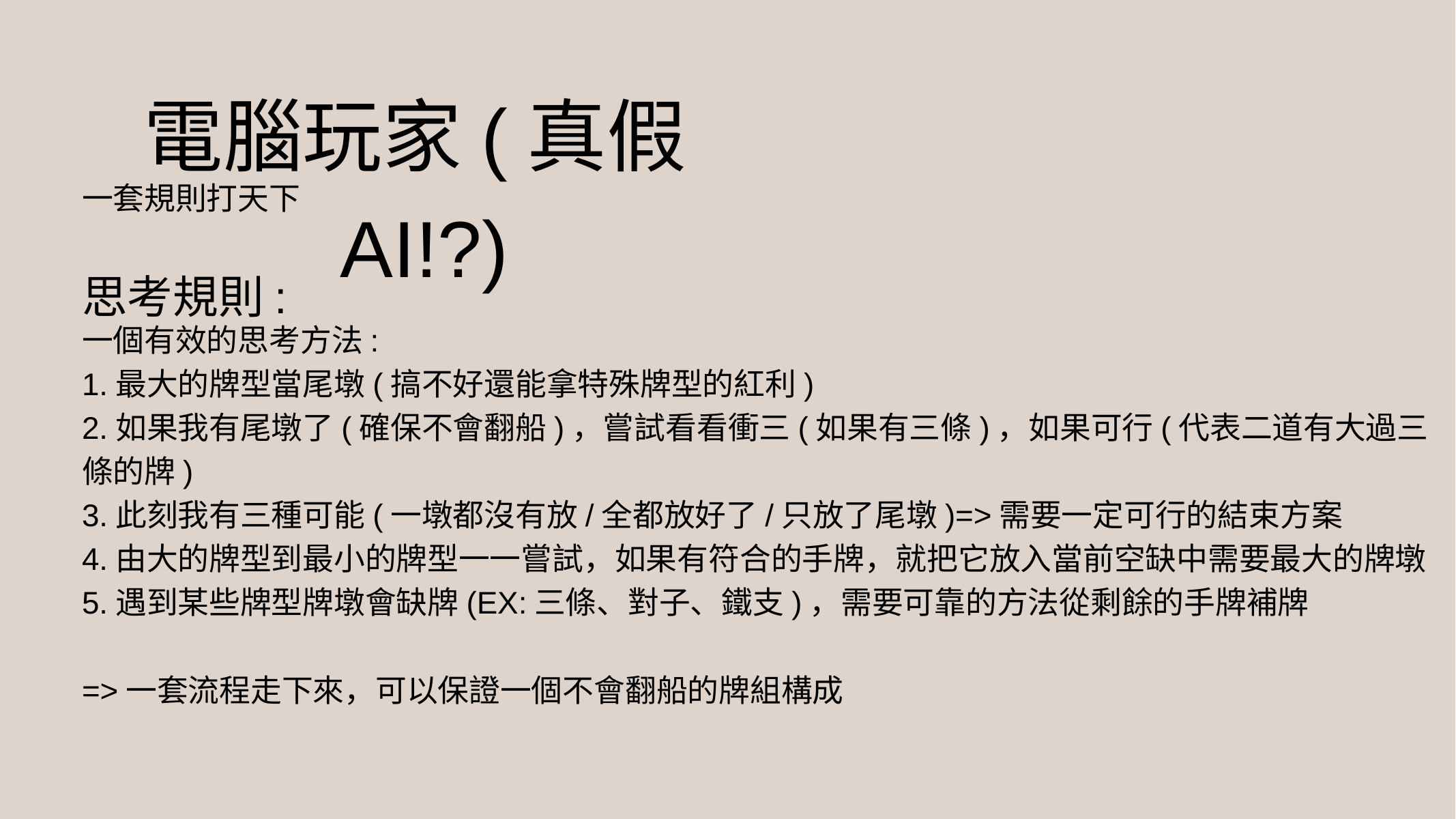

電腦玩家(真假AI!?)
一套規則打天下
思考規則:
一個有效的思考方法:
1.最大的牌型當尾墩(搞不好還能拿特殊牌型的紅利)
2.如果我有尾墩了(確保不會翻船)，嘗試看看衝三(如果有三條)，如果可行(代表二道有大過三條的牌)
3.此刻我有三種可能(一墩都沒有放/全都放好了/只放了尾墩)=>需要一定可行的結束方案
4.由大的牌型到最小的牌型一一嘗試，如果有符合的手牌，就把它放入當前空缺中需要最大的牌墩
5.遇到某些牌型牌墩會缺牌(EX:三條、對子、鐵支)，需要可靠的方法從剩餘的手牌補牌

=>一套流程走下來，可以保證一個不會翻船的牌組構成